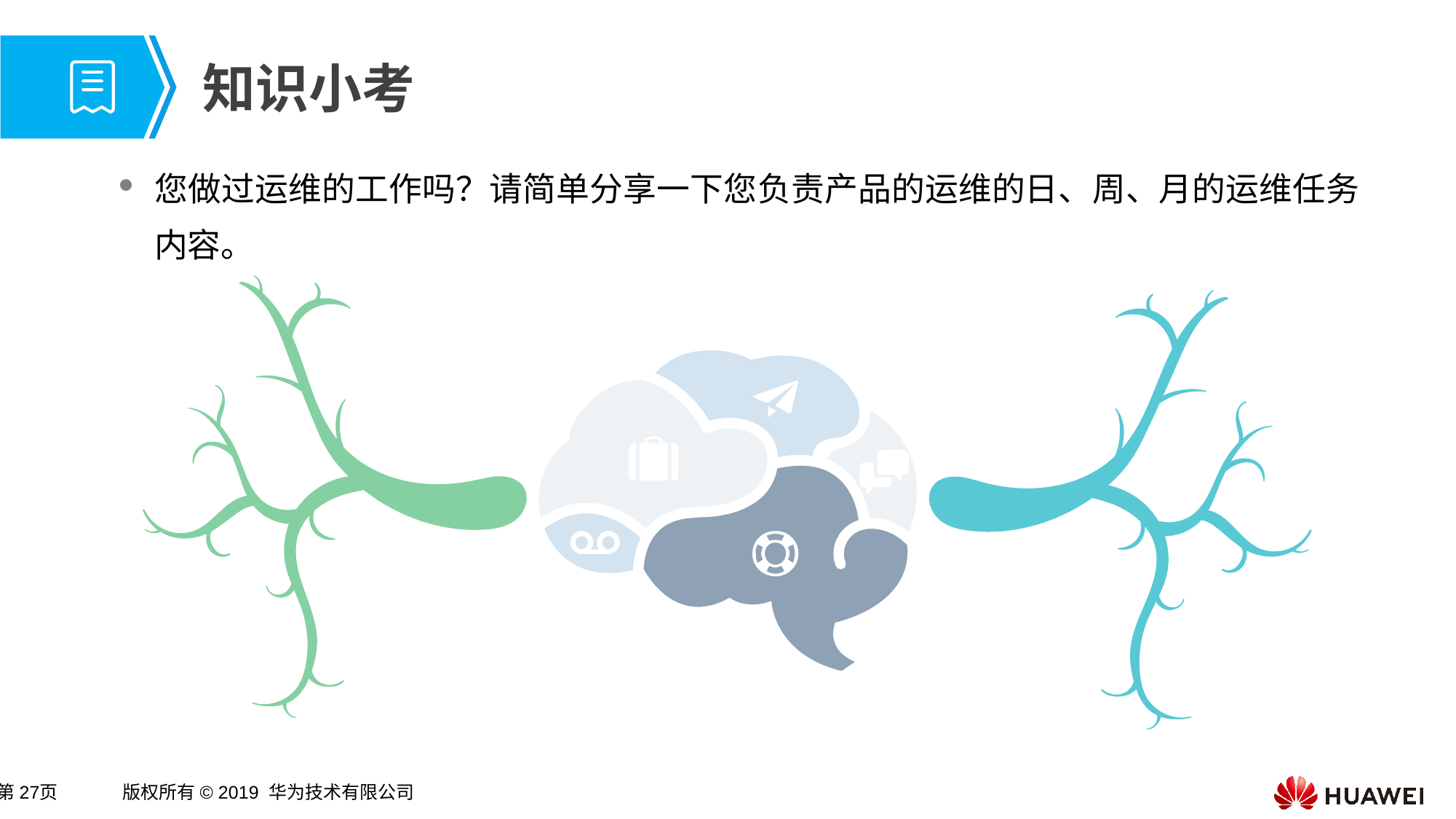

# 知识小考
您做过运维的工作吗？请简单分享一下您负责产品的运维的日、周、月的运维任务内容。